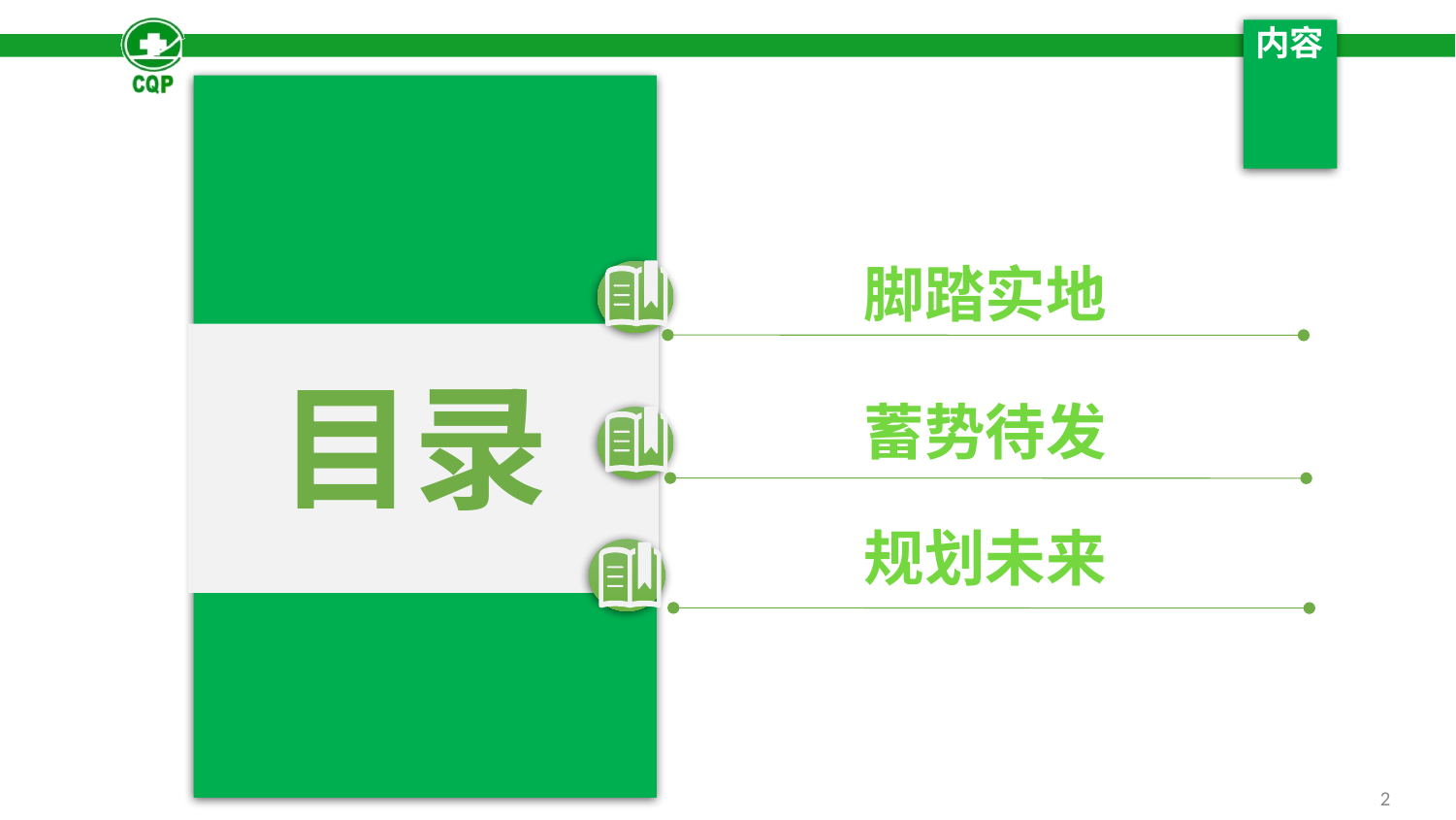

# 内容

脚踏实地

目录
蓄势待发

规划未来

2